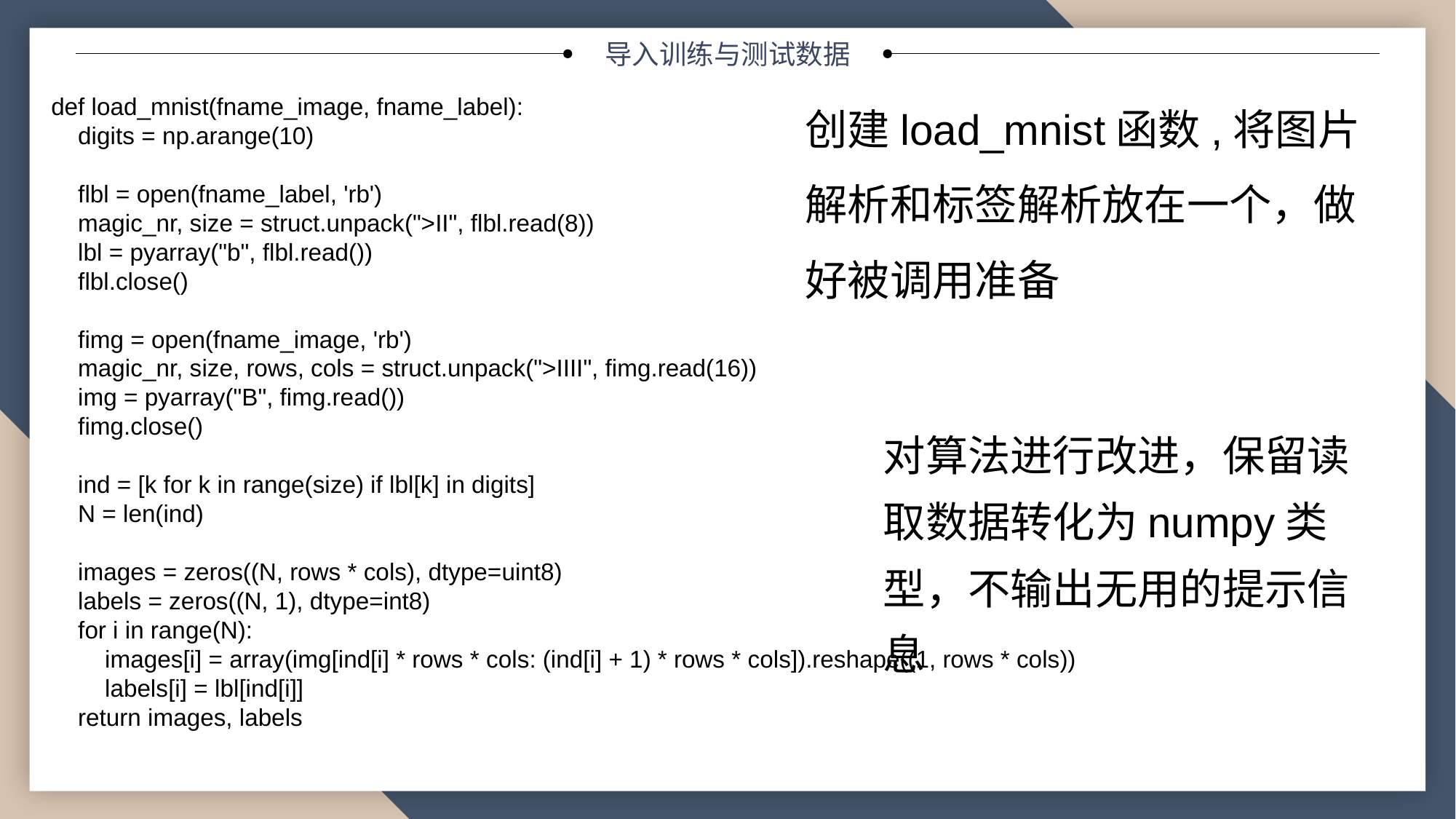

导入训练与测试数据

def load_mnist(fname_image, fname_label):
    digits = np.arange(10)
    flbl = open(fname_label, 'rb')
    magic_nr, size = struct.unpack(">II", flbl.read(8))
    lbl = pyarray("b", flbl.read())
    flbl.close()
    fimg = open(fname_image, 'rb')
    magic_nr, size, rows, cols = struct.unpack(">IIII", fimg.read(16))
    img = pyarray("B", fimg.read())
    fimg.close()
    ind = [k for k in range(size) if lbl[k] in digits]
    N = len(ind)
    images = zeros((N, rows * cols), dtype=uint8)
    labels = zeros((N, 1), dtype=int8)
    for i in range(N):
        images[i] = array(img[ind[i] * rows * cols: (ind[i] + 1) * rows * cols]).reshape((1, rows * cols))
        labels[i] = lbl[ind[i]]
    return images, labels
创建load_mnist函数,将图片
解析和标签解析放在一个，做
好被调用准备
对算法进行改进，保留读取数据转化为numpy类型，不输出无用的提示信息